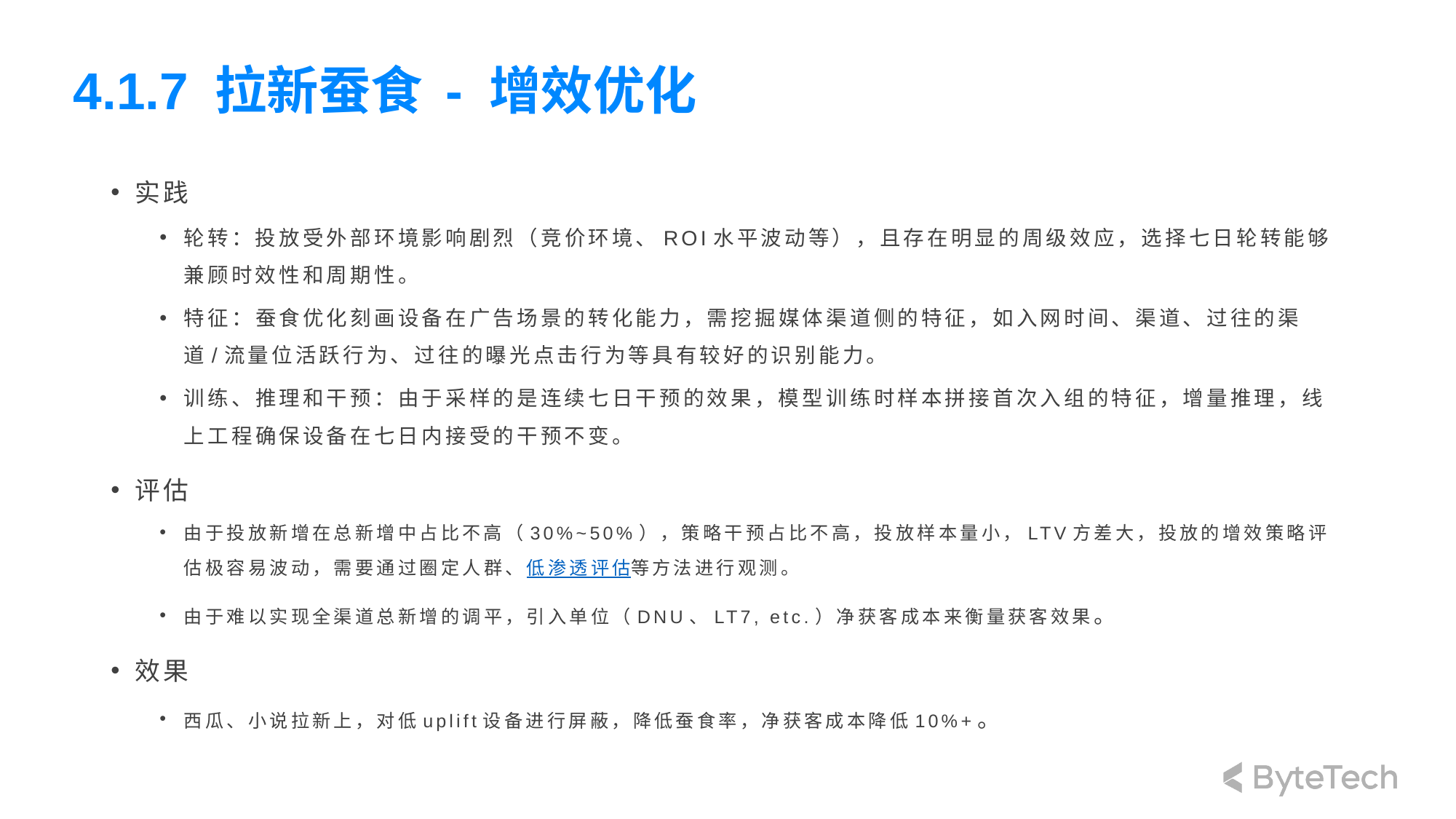

# 4.1.7 拉新蚕食 - 增效优化
实践
轮转：投放受外部环境影响剧烈（竞价环境、ROI水平波动等），且存在明显的周级效应，选择七日轮转能够兼顾时效性和周期性。
特征：蚕食优化刻画设备在广告场景的转化能力，需挖掘媒体渠道侧的特征，如入网时间、渠道、过往的渠道/流量位活跃行为、过往的曝光点击行为等具有较好的识别能力。
训练、推理和干预：由于采样的是连续七日干预的效果，模型训练时样本拼接首次入组的特征，增量推理，线上工程确保设备在七日内接受的干预不变。
评估
由于投放新增在总新增中占比不高（30%~50%），策略干预占比不高，投放样本量小，LTV方差大，投放的增效策略评估极容易波动，需要通过圈定人群、低渗透评估等方法进行观测。
由于难以实现全渠道总新增的调平，引入单位（DNU、LT7, etc.）净获客成本来衡量获客效果。
效果
西瓜、小说拉新上，对低uplift设备进行屏蔽，降低蚕食率，净获客成本降低10%+。